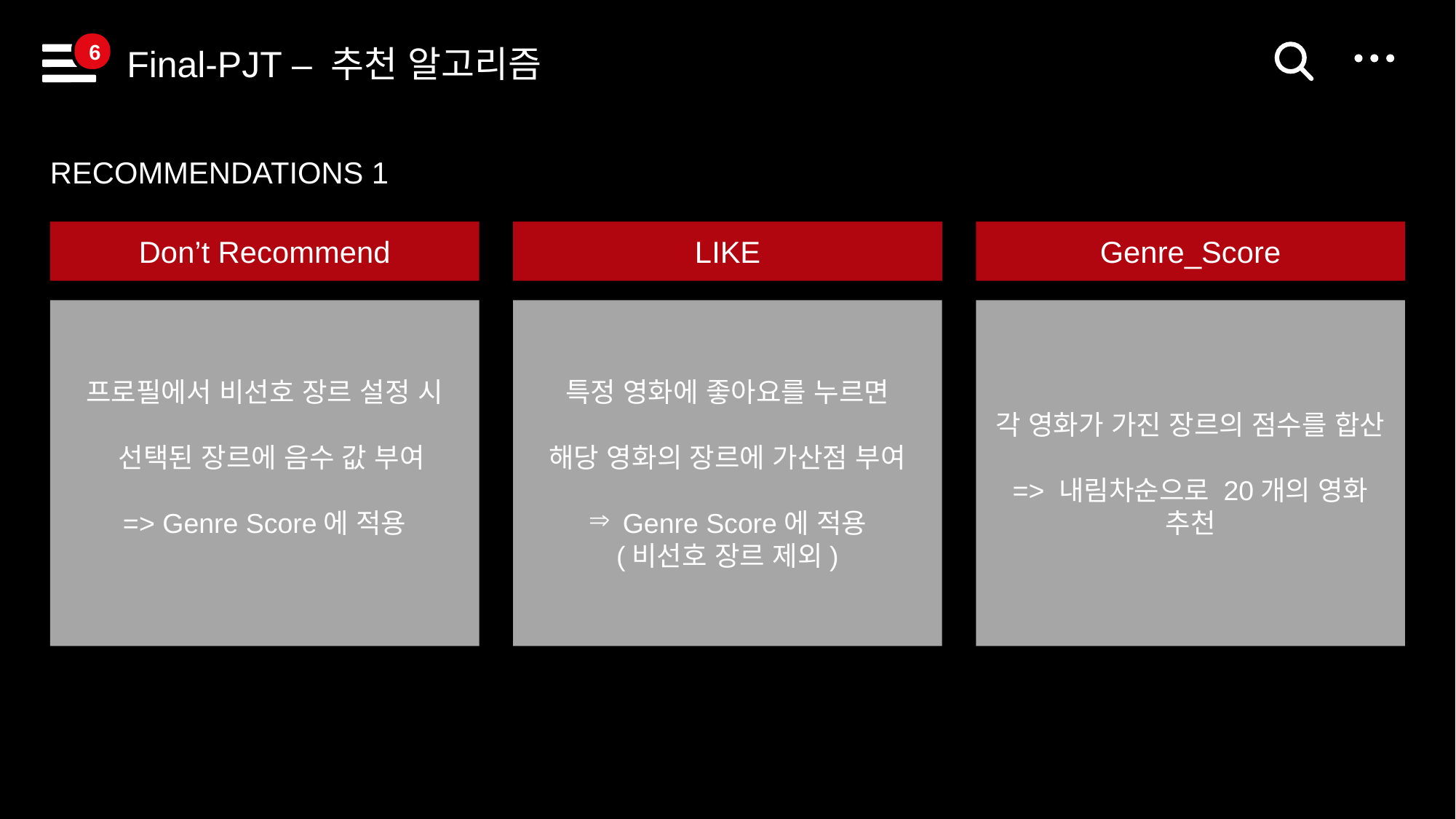

6
Final-PJT – 추천 알고리즘

RECOMMENDATIONS 1
Don’t Recommend
프로필에서 비선호 장르 설정 시

 선택된 장르에 음수 값 부여

=> Genre Score에 적용

LIKE
특정 영화에 좋아요를 누르면

해당 영화의 장르에 가산점 부여

Genre Score에 적용
(비선호 장르 제외)
Genre_Score
각 영화가 가진 장르의 점수를 합산

=> 내림차순으로 20개의 영화 추천